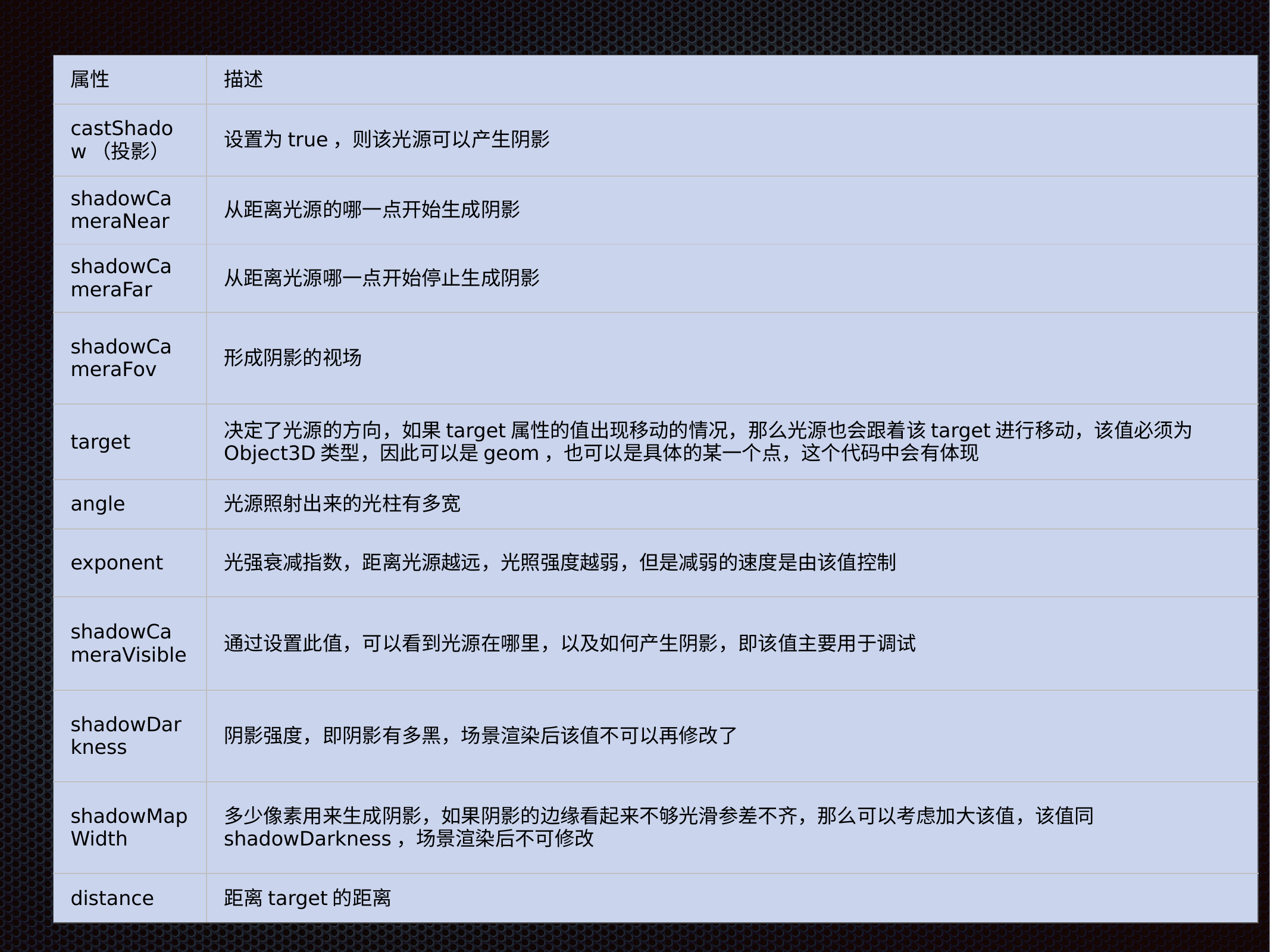

| 属性 | 描述 |
| --- | --- |
| castShadow（投影） | 设置为true，则该光源可以产生阴影 |
| shadowCameraNear | 从距离光源的哪一点开始生成阴影 |
| shadowCameraFar | 从距离光源哪一点开始停止生成阴影 |
| shadowCameraFov | 形成阴影的视场 |
| target | 决定了光源的方向，如果target属性的值出现移动的情况，那么光源也会跟着该target进行移动，该值必须为Object3D类型，因此可以是geom，也可以是具体的某一个点，这个代码中会有体现 |
| angle | 光源照射出来的光柱有多宽 |
| exponent | 光强衰减指数，距离光源越远，光照强度越弱，但是减弱的速度是由该值控制 |
| shadowCameraVisible | 通过设置此值，可以看到光源在哪里，以及如何产生阴影，即该值主要用于调试 |
| shadowDarkness | 阴影强度，即阴影有多黑，场景渲染后该值不可以再修改了 |
| shadowMapWidth | 多少像素用来生成阴影，如果阴影的边缘看起来不够光滑参差不齐，那么可以考虑加大该值，该值同shadowDarkness，场景渲染后不可修改 |
| distance | 距离target的距离 |